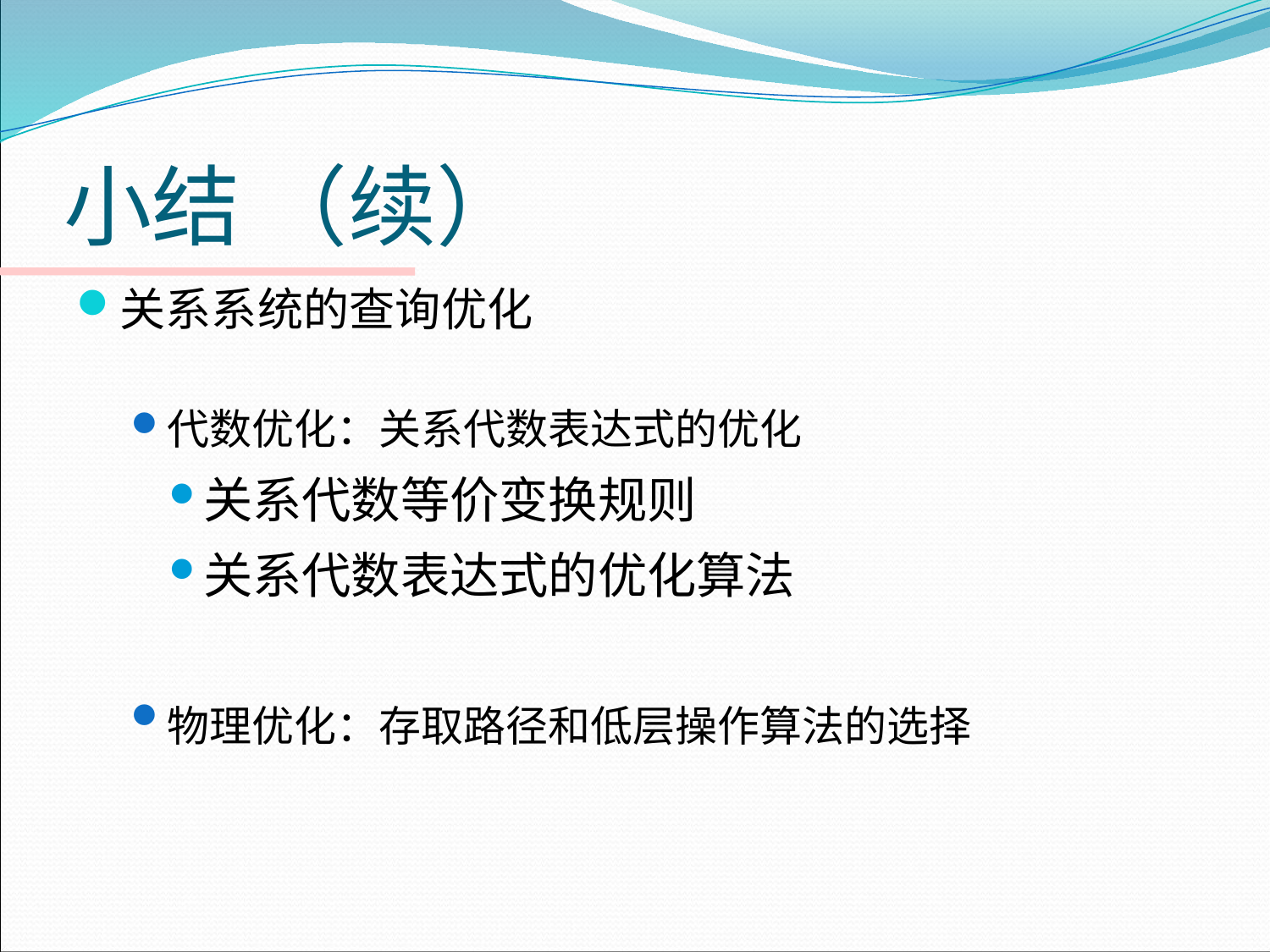

# 小结 （续）
关系系统的查询优化

代数优化：关系代数表达式的优化
关系代数等价变换规则
关系代数表达式的优化算法

物理优化：存取路径和低层操作算法的选择

887